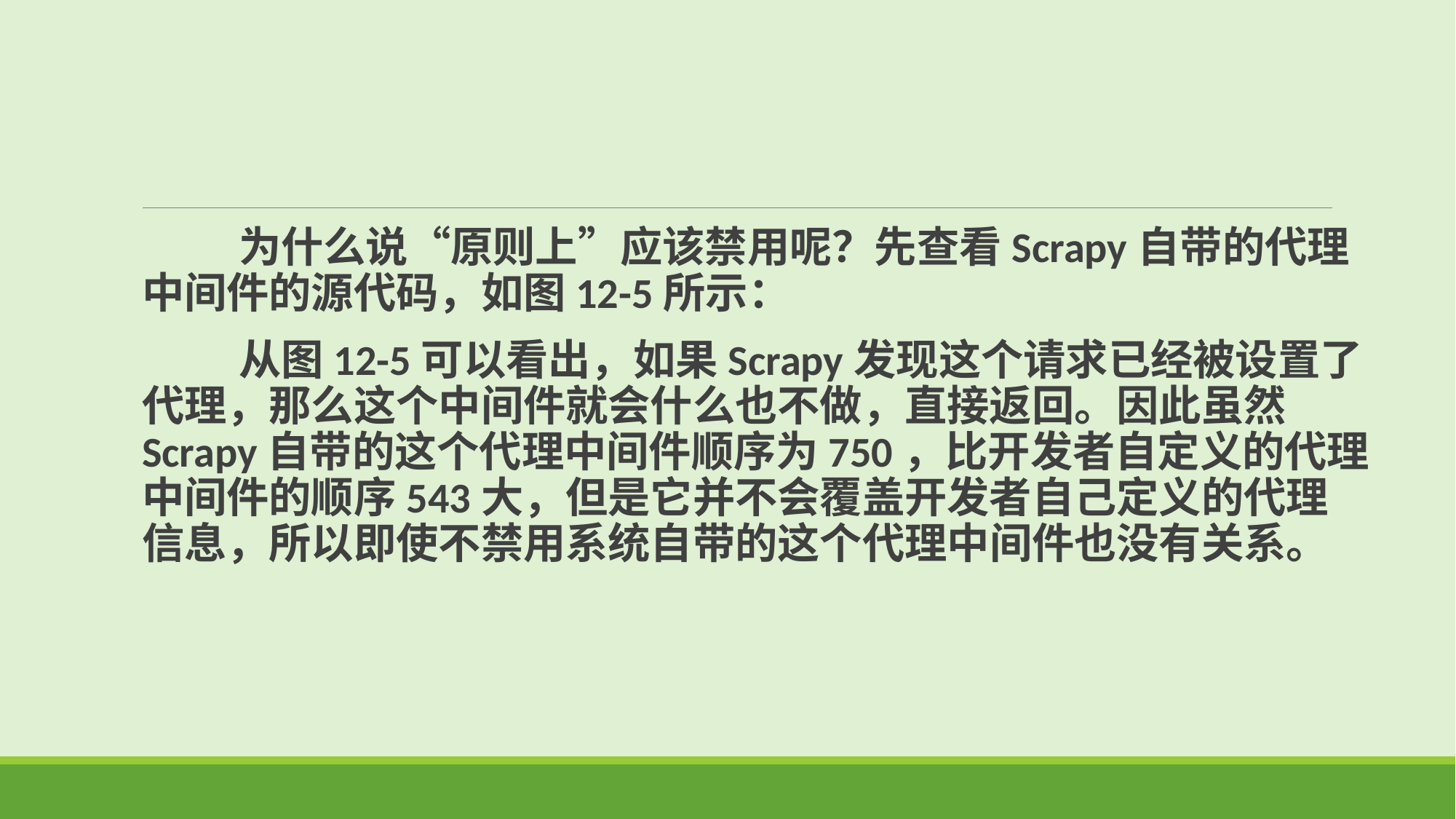

为什么说“原则上”应该禁用呢？先查看Scrapy自带的代理中间件的源代码，如图12-5所示：
         从图12-5可以看出，如果Scrapy发现这个请求已经被设置了代理，那么这个中间件就会什么也不做，直接返回。因此虽然Scrapy自带的这个代理中间件顺序为750，比开发者自定义的代理中间件的顺序543大，但是它并不会覆盖开发者自己定义的代理信息，所以即使不禁用系统自带的这个代理中间件也没有关系。